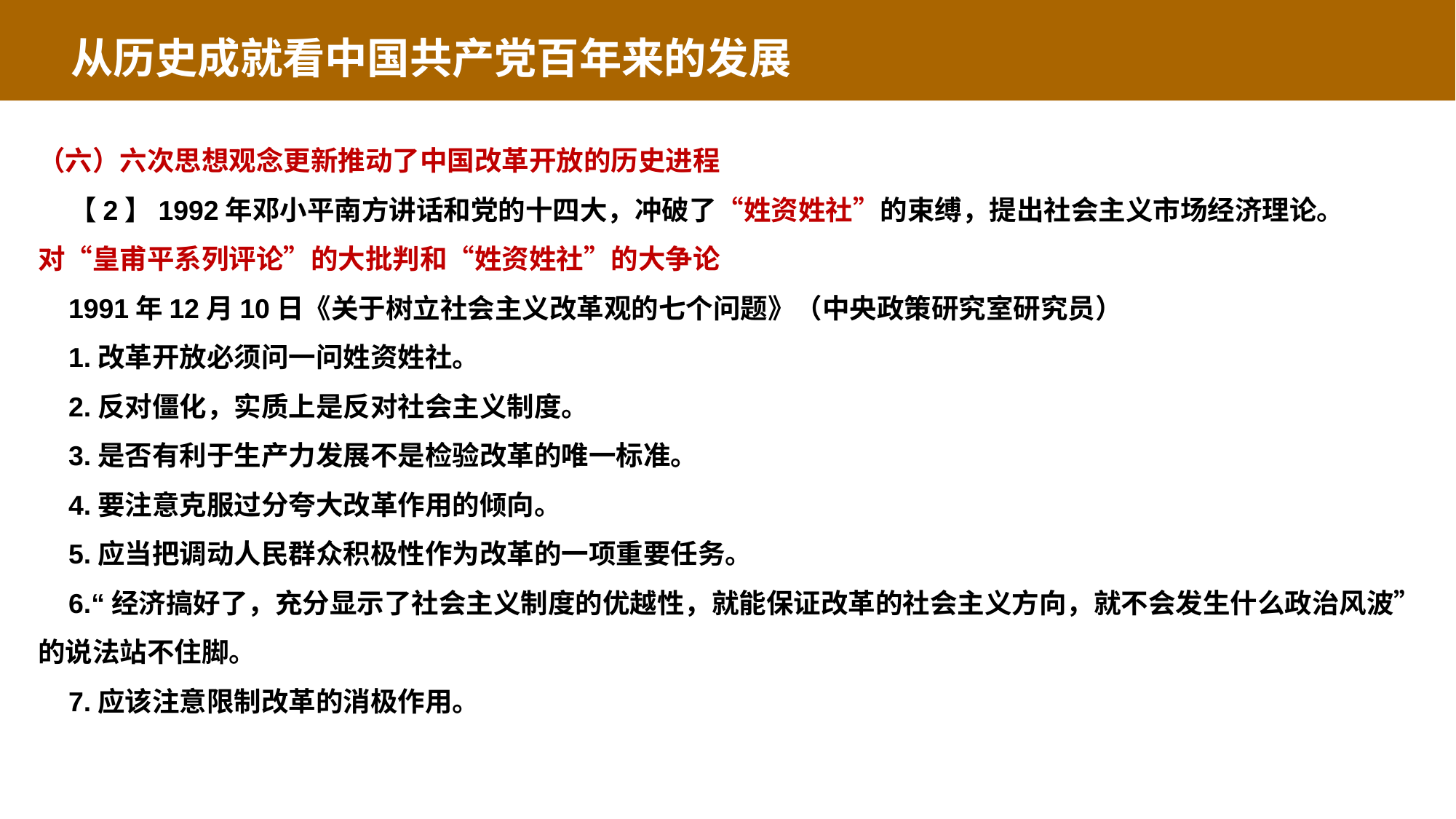

从历史成就看中国共产党百年来的发展
（六）六次思想观念更新推动了中国改革开放的历史进程
    【2】1992年邓小平南方讲话和党的十四大，冲破了“姓资姓社”的束缚，提出社会主义市场经济理论。
对“皇甫平系列评论”的大批判和“姓资姓社”的大争论
    1991年12月10日《关于树立社会主义改革观的七个问题》（中央政策研究室研究员）
    1.改革开放必须问一问姓资姓社。
    2.反对僵化，实质上是反对社会主义制度。
    3.是否有利于生产力发展不是检验改革的唯一标准。
    4.要注意克服过分夸大改革作用的倾向。
    5.应当把调动人民群众积极性作为改革的一项重要任务。
    6.“经济搞好了，充分显示了社会主义制度的优越性，就能保证改革的社会主义方向，就不会发生什么政治风波”的说法站不住脚。
    7.应该注意限制改革的消极作用。